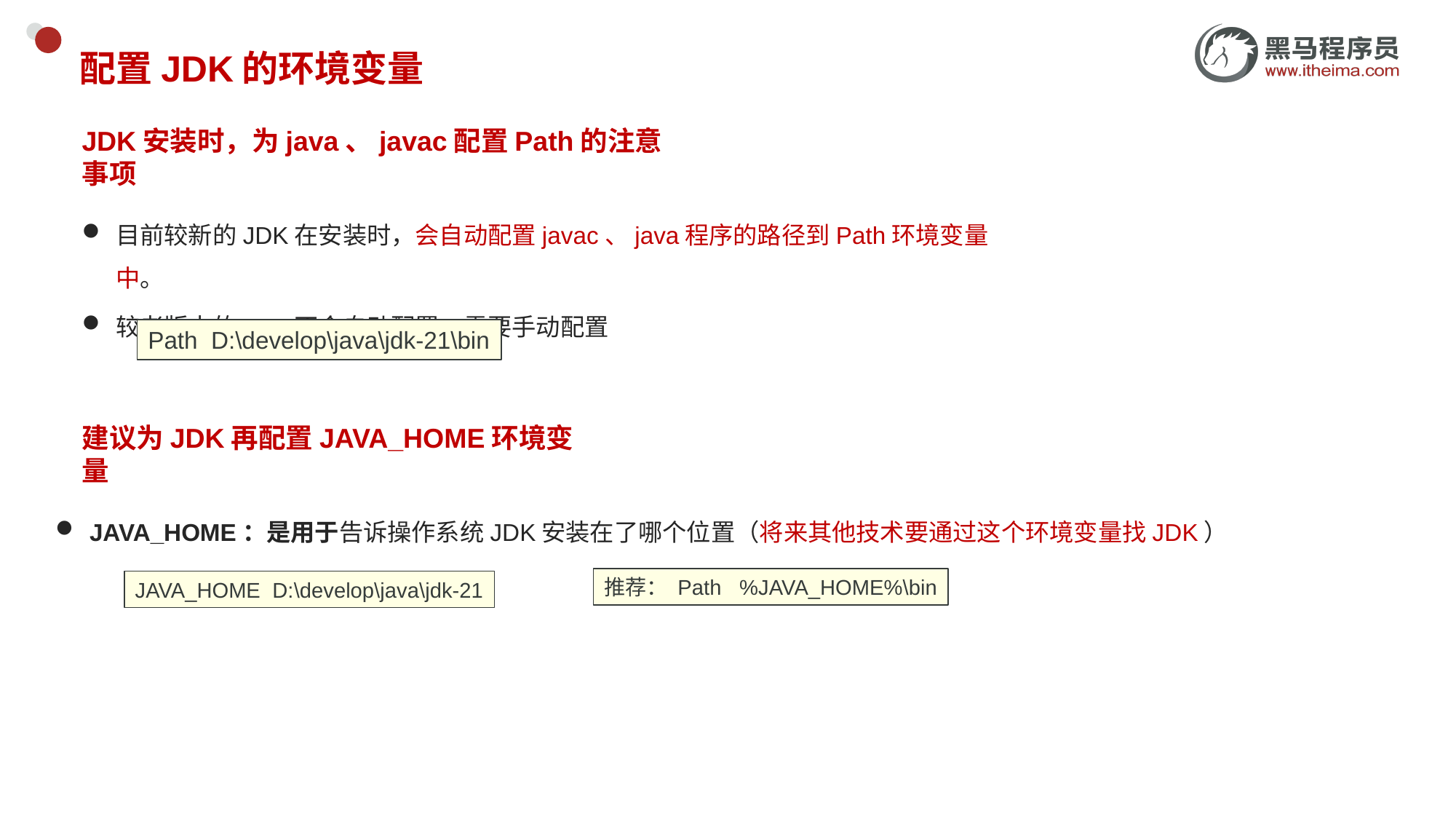

# 配置JDK的环境变量
JDK安装时，为java、javac配置Path的注意事项
目前较新的JDK在安装时，会自动配置javac、java程序的路径到Path环境变量中。
较老版本的JDK不会自动配置，需要手动配置
Path  D:\develop\java\jdk-21\bin
建议为JDK再配置JAVA_HOME环境变量
JAVA_HOME：是用于告诉操作系统JDK安装在了哪个位置（将来其他技术要通过这个环境变量找JDK）
推荐： Path   %JAVA_HOME%\bin
JAVA_HOME  D:\develop\java\jdk-21